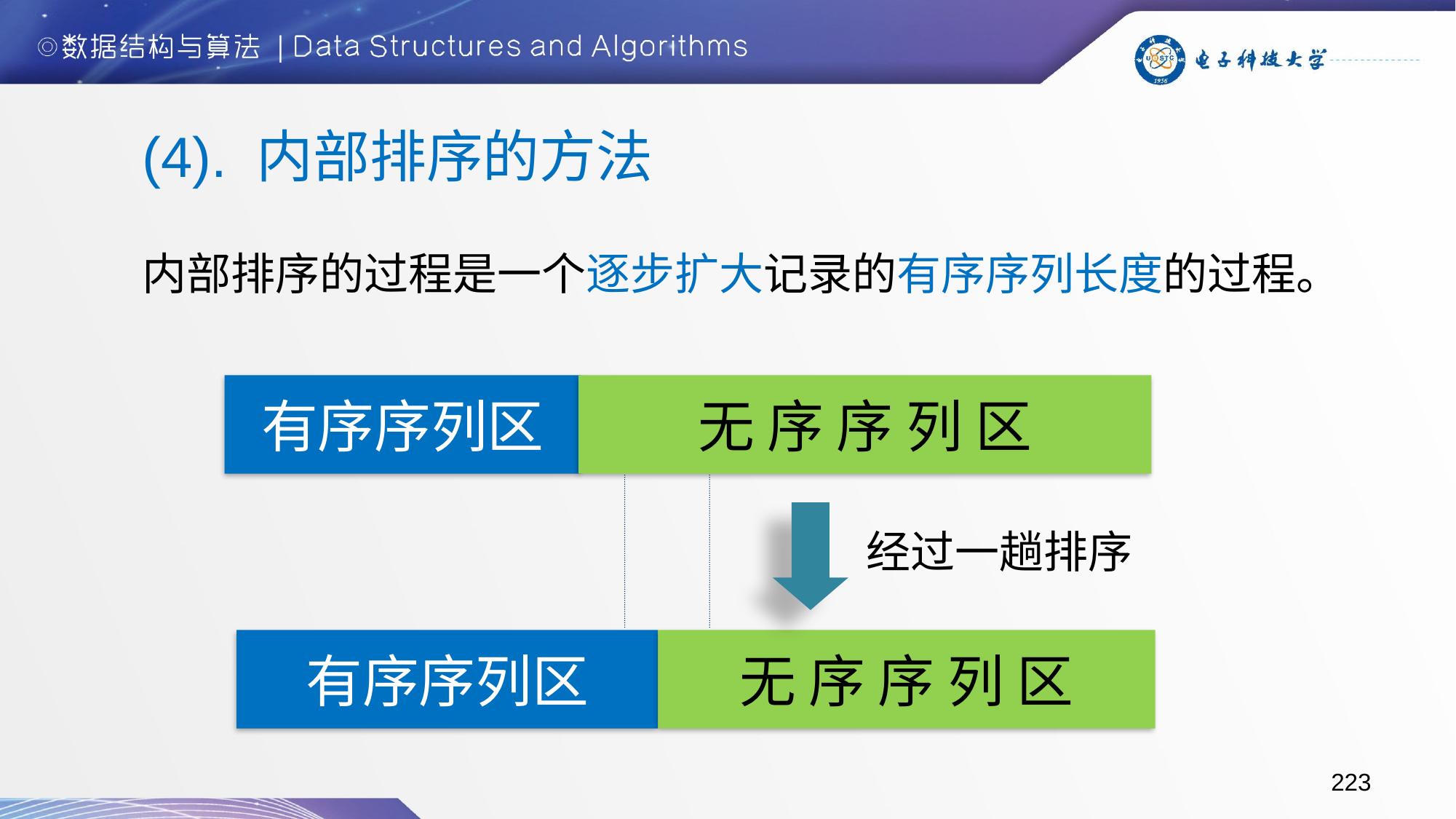

(4). 内部排序的方法
内部排序的过程是一个逐步扩大记录的有序序列长度的过程。
有序序列区
无 序 序 列 区

经过一趟排序
有序序列区
无 序 序 列 区
223